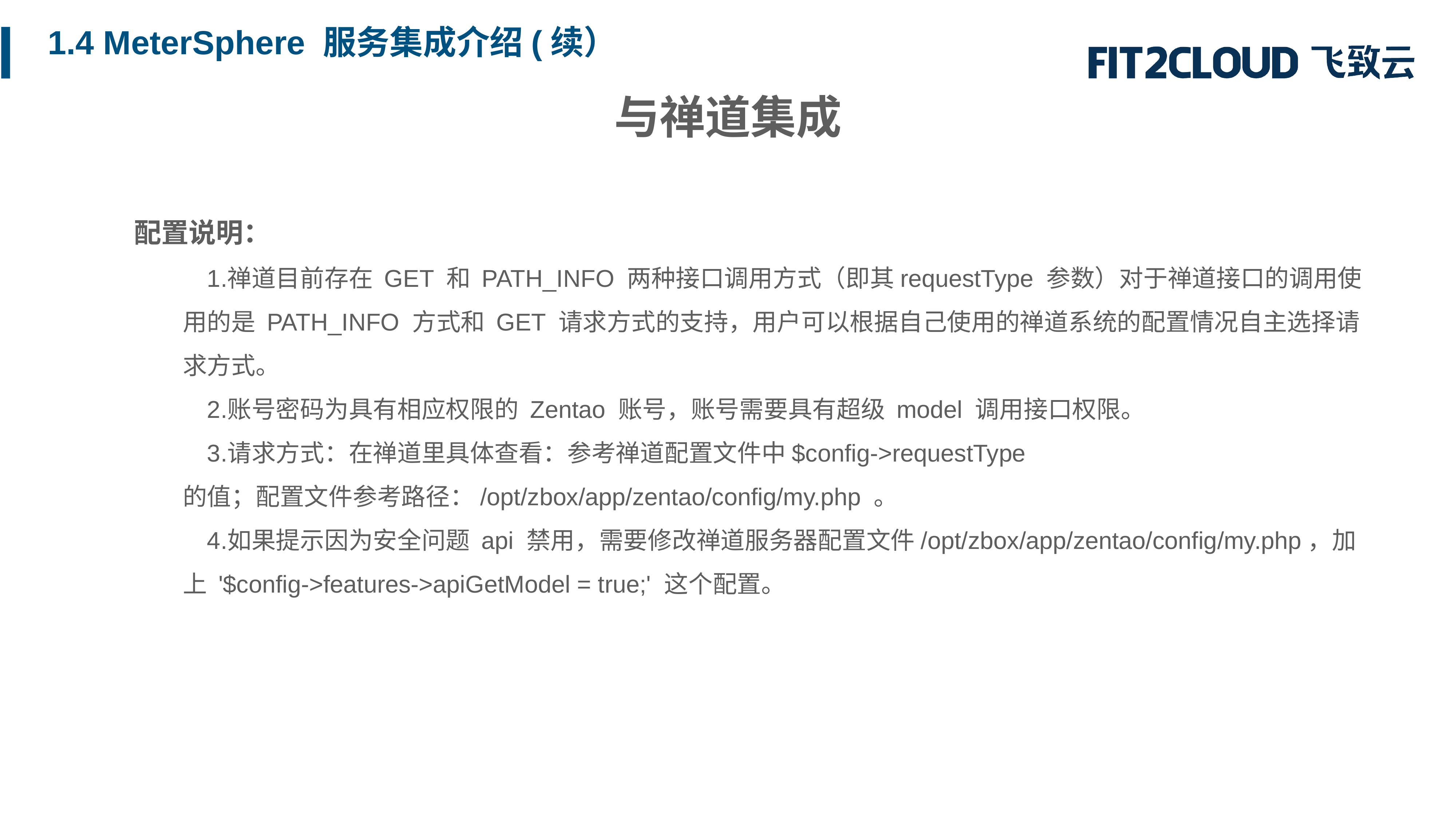

1.4 MeterSphere 服务集成介绍(续）

配置说明：
禅道目前存在 GET 和 PATH_INFO 两种接口调用方式（即其requestType 参数）对于禅道接口的调用使用的是 PATH_INFO 方式和 GET 请求方式的支持，用户可以根据自己使用的禅道系统的配置情况自主选择请求方式。
账号密码为具有相应权限的 Zentao 账号，账号需要具有超级 model 调用接口权限。
请求方式：在禅道里具体查看：参考禅道配置文件中$config->requestType 的值；配置文件参考路径：/opt/zbox/app/zentao/config/my.php 。
如果提示因为安全问题 api 禁用，需要修改禅道服务器配置文件/opt/zbox/app/zentao/config/my.php，加上 '$config->features->apiGetModel = true;' 这个配置。
与禅道集成